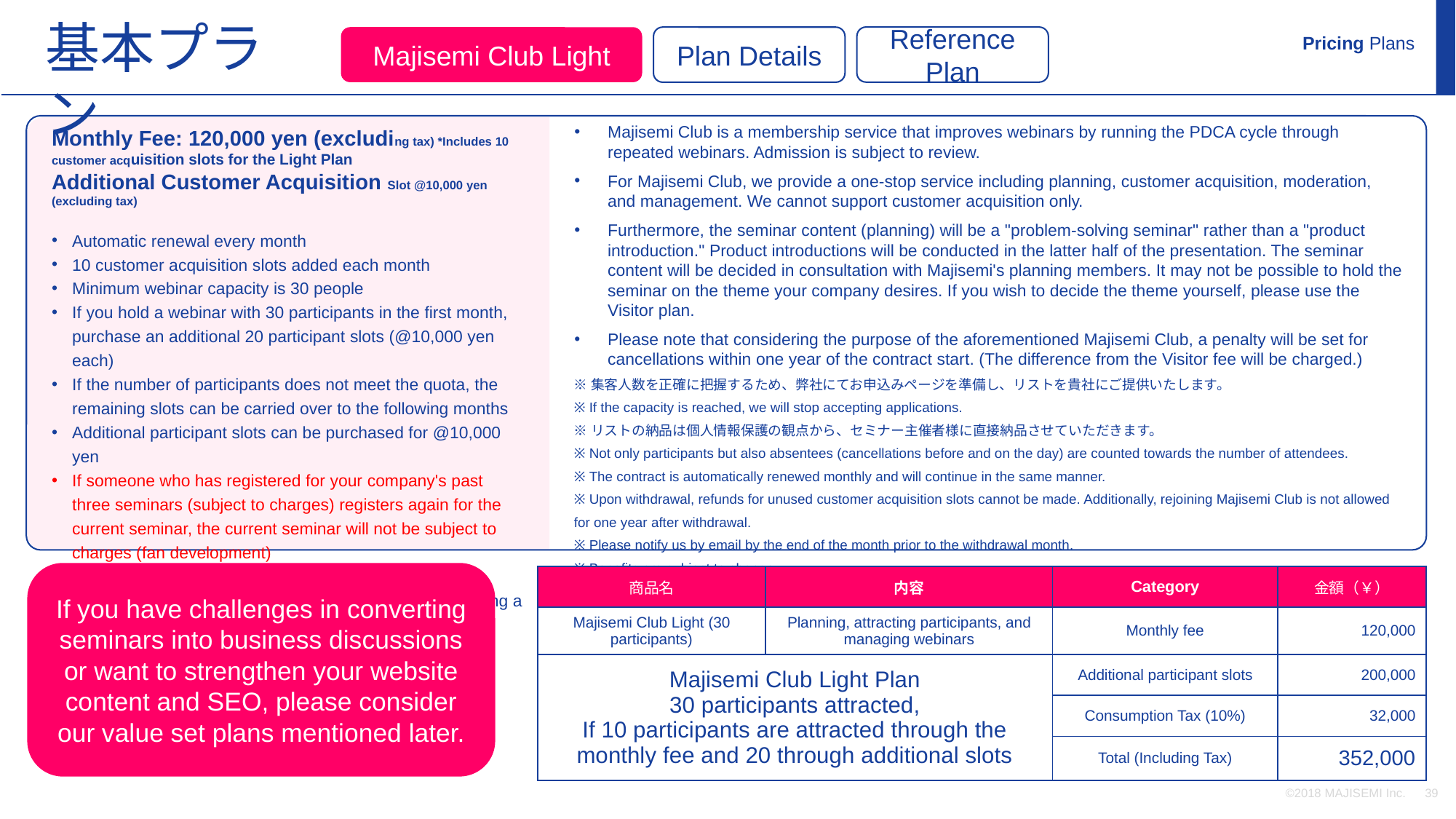

基本プラン
Pricing Plans
Reference Plan
Majisemi Club Light
Plan Details

Majisemi Club is a membership service that improves webinars by running the PDCA cycle through repeated webinars. Admission is subject to review.
For Majisemi Club, we provide a one-stop service including planning, customer acquisition, moderation, and management. We cannot support customer acquisition only.
Furthermore, the seminar content (planning) will be a "problem-solving seminar" rather than a "product introduction." Product introductions will be conducted in the latter half of the presentation. The seminar content will be decided in consultation with Majisemi's planning members. It may not be possible to hold the seminar on the theme your company desires. If you wish to decide the theme yourself, please use the Visitor plan.
Please note that considering the purpose of the aforementioned Majisemi Club, a penalty will be set for cancellations within one year of the contract start. (The difference from the Visitor fee will be charged.)
Monthly Fee: 120,000 yen (excluding tax) *Includes 10 customer acquisition slots for the Light Plan
Additional Customer Acquisition Slot @10,000 yen (excluding tax)
Automatic renewal every month
10 customer acquisition slots added each month
Minimum webinar capacity is 30 people
If you hold a webinar with 30 participants in the first month, purchase an additional 20 participant slots (@10,000 yen each)
If the number of participants does not meet the quota, the remaining slots can be carried over to the following months
Additional participant slots can be purchased for @10,000 yen
If someone who has registered for your company's past three seminars (subject to charges) registers again for the current seminar, the current seminar will not be subject to charges (fan development)
Other benefits include providing leads from those who download publicly available presentation materials, offering a branding dashboard, and providing trend analysis tools
※集客人数を正確に把握するため、弊社にてお申込みページを準備し、リストを貴社にご提供いたします。
※ If the capacity is reached, we will stop accepting applications.
※リストの納品は個人情報保護の観点から、セミナー主催者様に直接納品させていただきます。
※ Not only participants but also absentees (cancellations before and on the day) are counted towards the number of attendees.
※ The contract is automatically renewed monthly and will continue in the same manner.
※ Upon withdrawal, refunds for unused customer acquisition slots cannot be made. Additionally, rejoining Majisemi Club is not allowed for one year after withdrawal.
※ Please notify us by email by the end of the month prior to the withdrawal month.
※ Benefits are subject to change.
If you have challenges in converting seminars into business discussions or want to strengthen your website content and SEO, please consider our value set plans mentioned later.
| 商品名 | 内容 | Category | 金額（￥） |
| --- | --- | --- | --- |
| Majisemi Club Light (30 participants) | Planning, attracting participants, and managing webinars | Monthly fee | 120,000 |
| Majisemi Club Light Plan 30 participants attracted, If 10 participants are attracted through the monthly fee and 20 through additional slots |  | Additional participant slots | 200,000 |
|  |  | Consumption Tax (10%) | 32,000 |
|  |  | Total (Including Tax) | 352,000 |
©2018 MAJISEMI Inc.
39